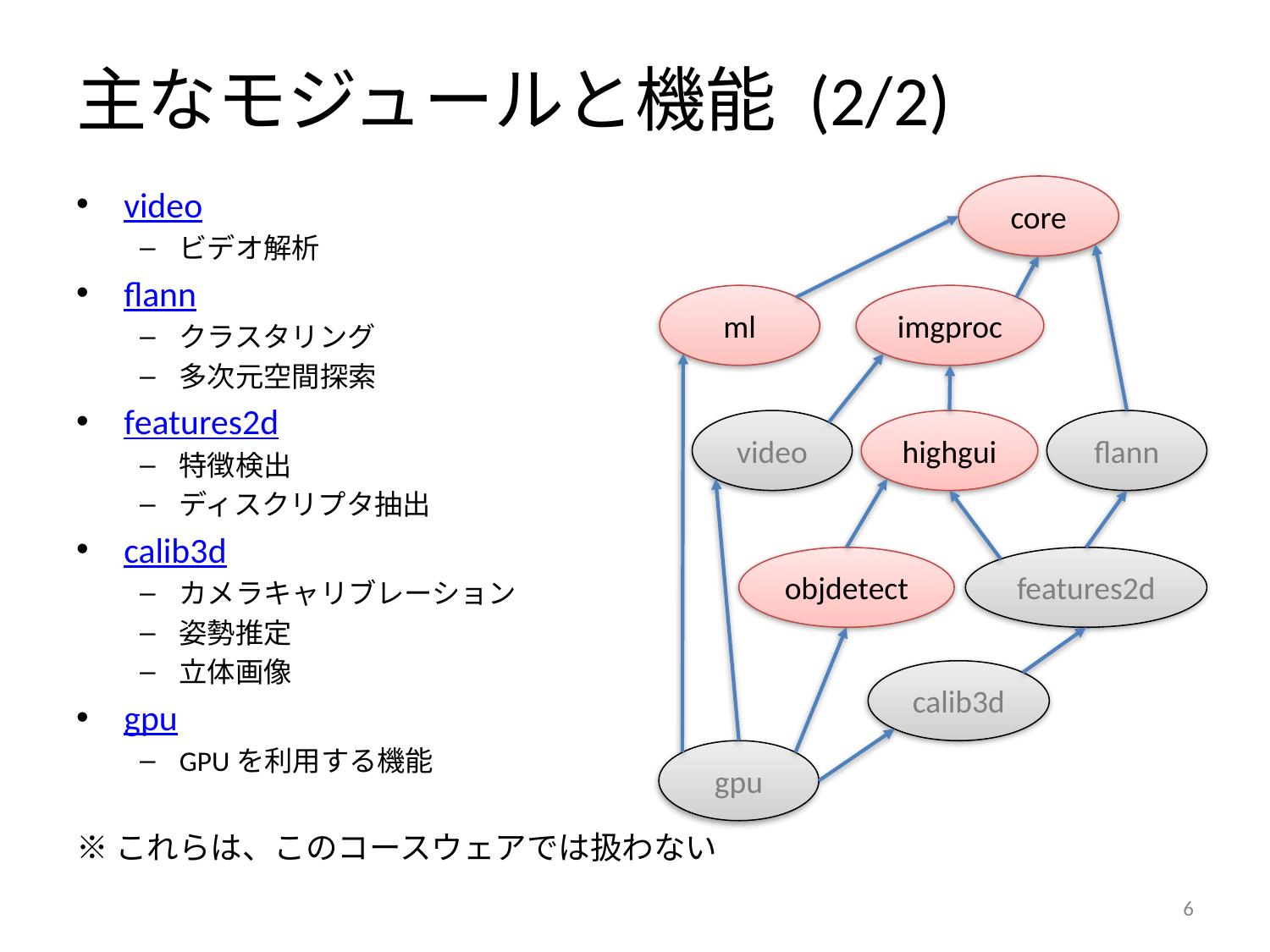

# 主なモジュールと機能 (2/2)
video
ビデオ解析
flann
クラスタリング
多次元空間探索
features2d
特徴検出
ディスクリプタ抽出
calib3d
カメラキャリブレーション
姿勢推定
立体画像
gpu
GPUを利用する機能

※これらは、このコースウェアでは扱わない
core
ml
imgproc
video
highgui
flann
objdetect
features2d
calib3d
gpu
6